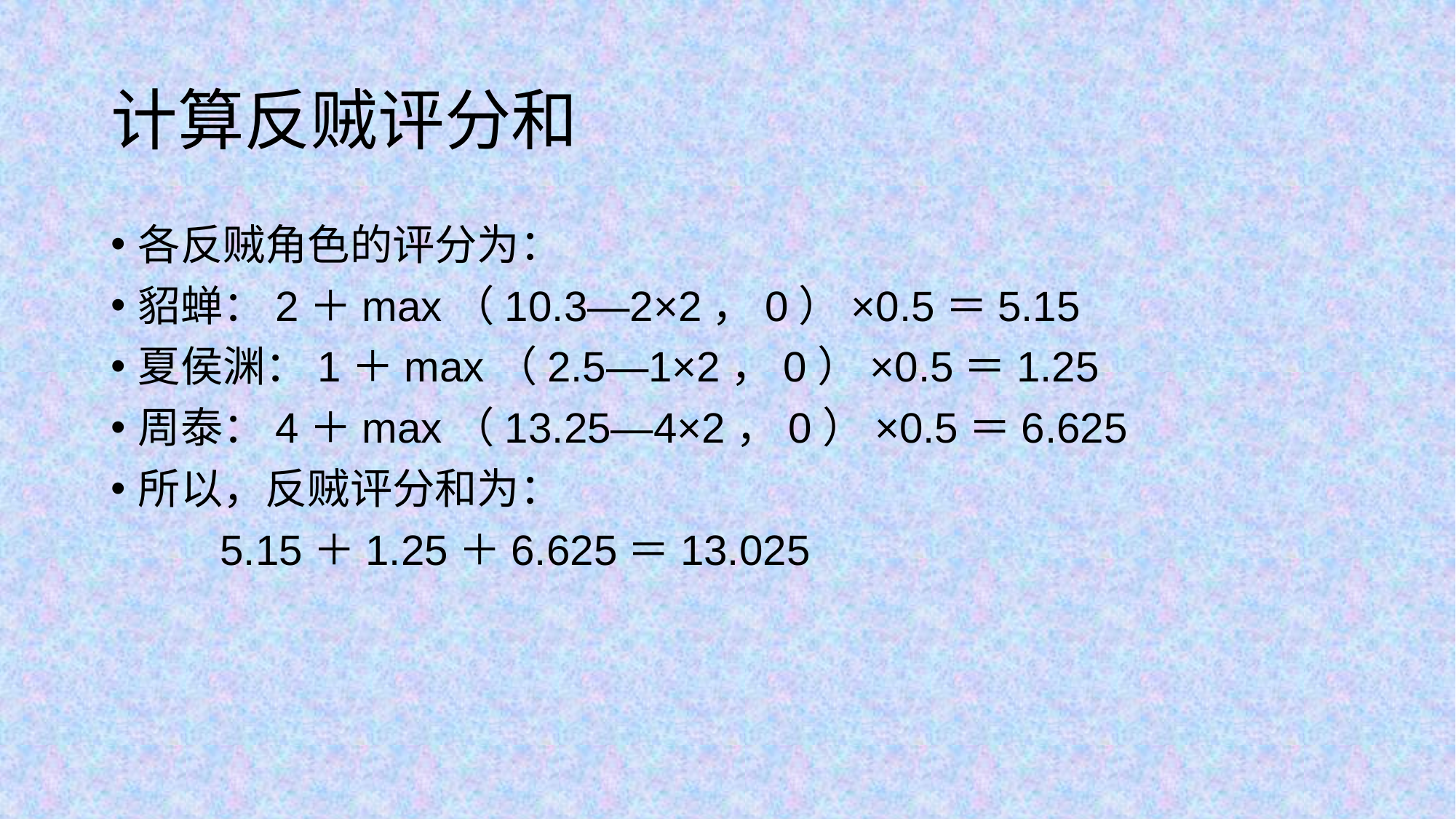

# 计算反贼评分和
各反贼角色的评分为：
貂蝉：2＋max（10.3―2×2，0）×0.5＝5.15
夏侯渊：1＋max（2.5―1×2，0）×0.5＝1.25
周泰：4＋max（13.25―4×2，0）×0.5＝6.625
所以，反贼评分和为：
	5.15＋1.25＋6.625＝13.025